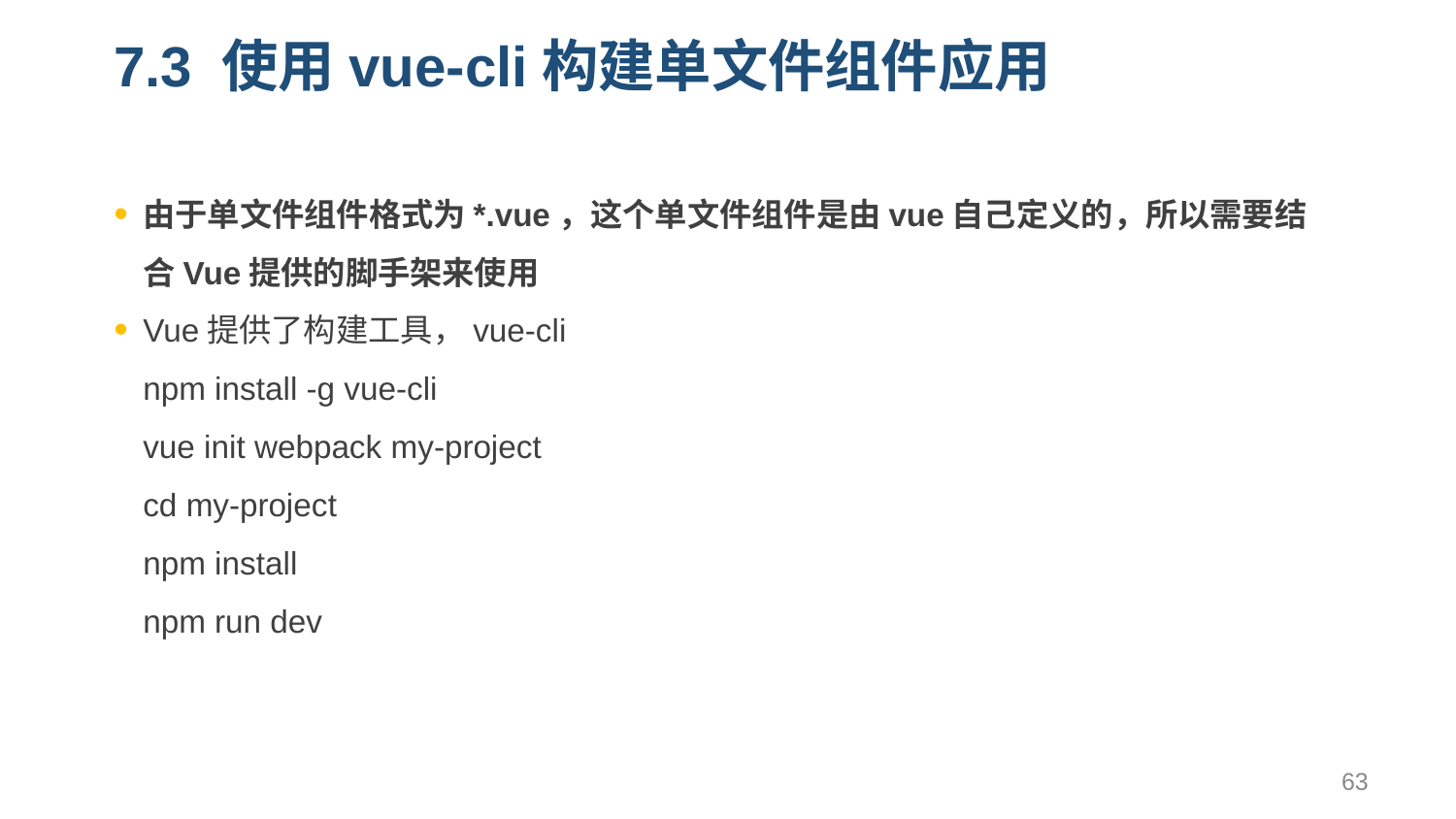

# 7.3 使用vue-cli构建单文件组件应用
由于单文件组件格式为*.vue，这个单文件组件是由vue自己定义的，所以需要结合Vue提供的脚手架来使用
Vue提供了构建工具，vue-cli
npm install -g vue-cli
vue init webpack my-project
cd my-project
npm install
npm run dev

63